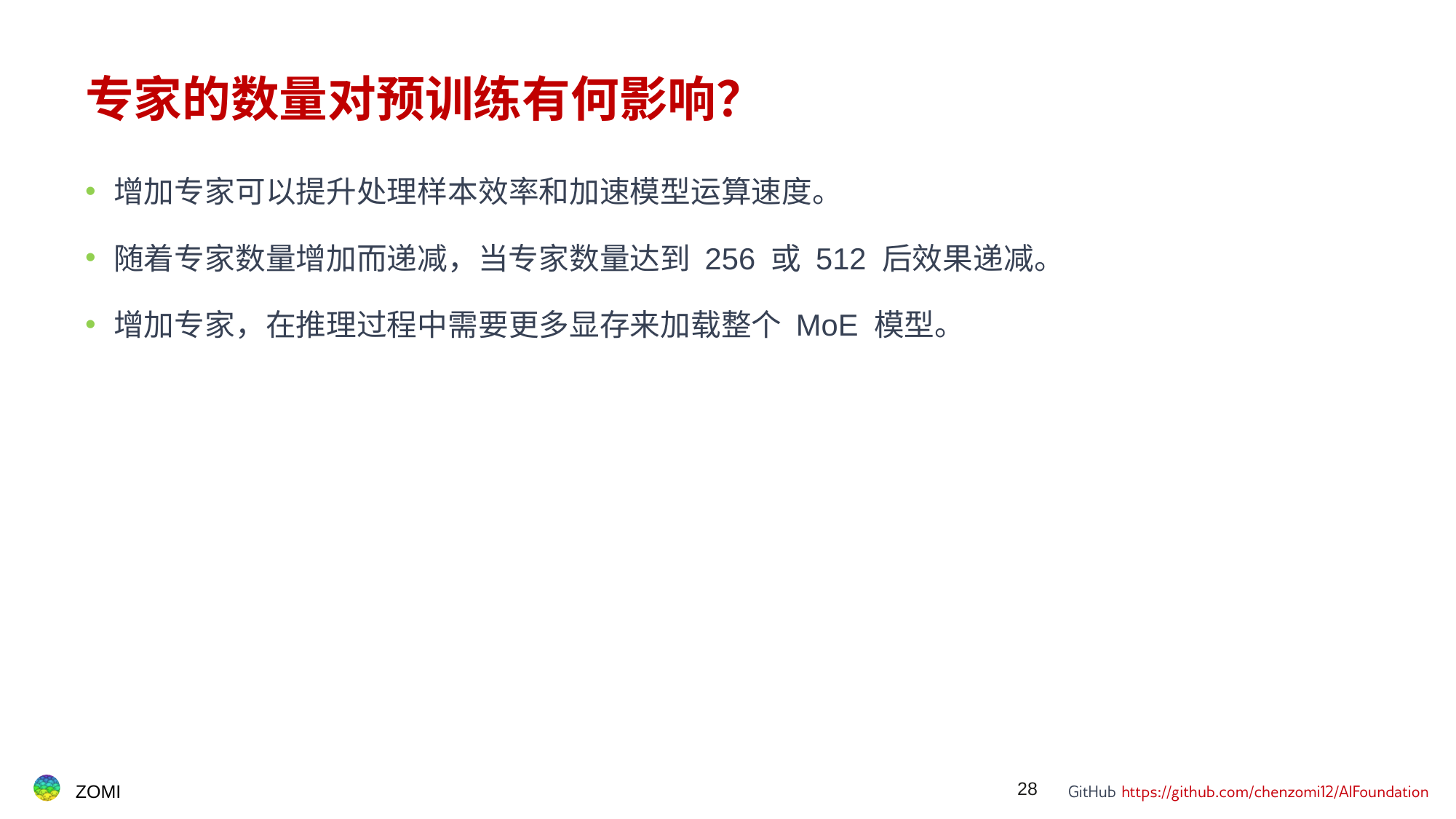

# 专家的数量对预训练有何影响？
增加专家可以提升处理样本效率和加速模型运算速度。
随着专家数量增加而递减，当专家数量达到 256 或 512 后效果递减。
增加专家，在推理过程中需要更多显存来加载整个 MoE 模型。